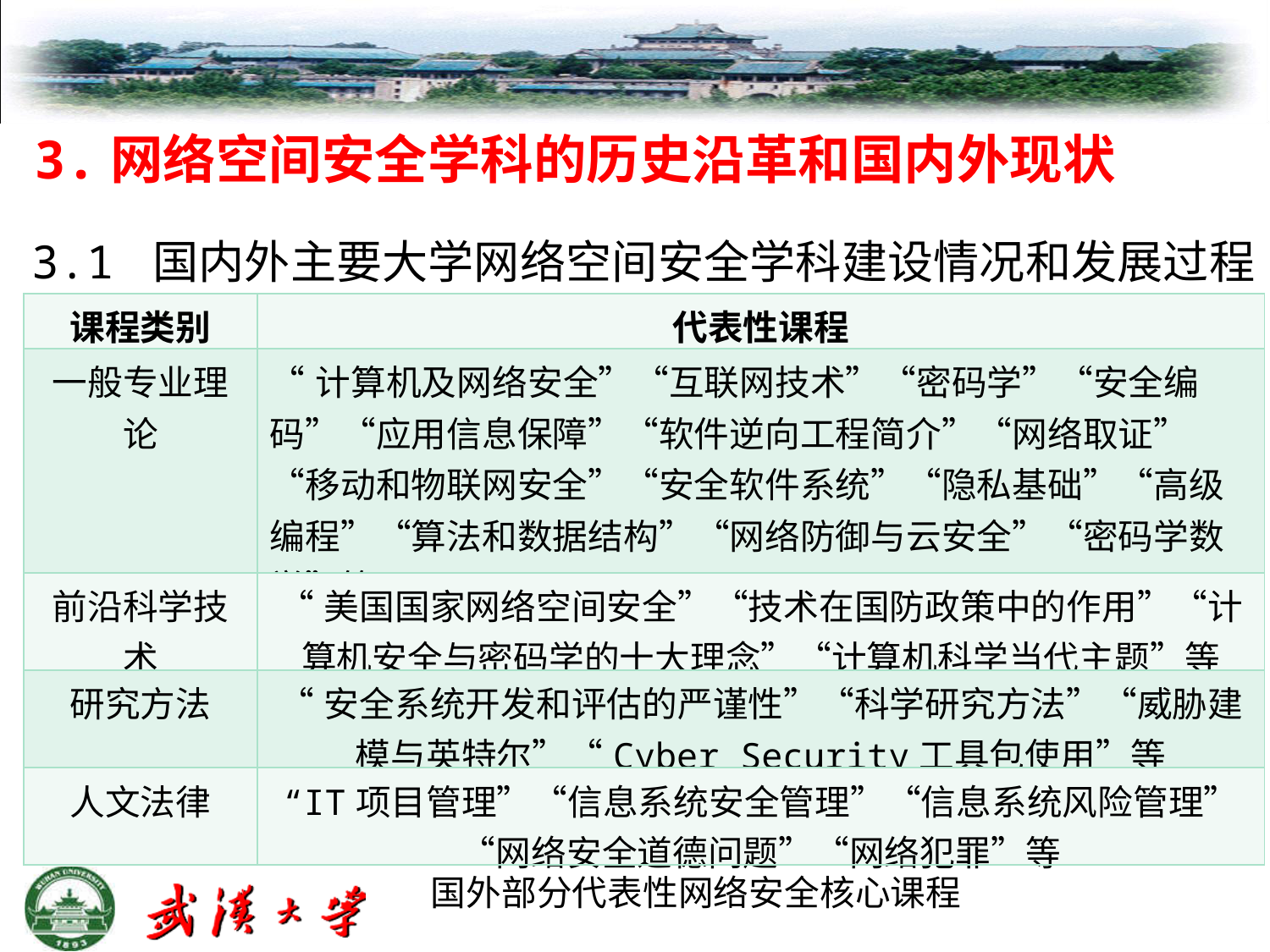

# 3.网络空间安全学科的历史沿革和国内外现状
 3.1 国内外主要大学网络空间安全学科建设情况和发展过程
| 课程类别 | 代表性课程 |
| --- | --- |
| 一般专业理论 | “计算机及网络安全”“互联网技术”“密码学”“安全编码”“应用信息保障”“软件逆向工程简介”“网络取证”“移动和物联网安全”“安全软件系统”“隐私基础”“高级编程”“算法和数据结构”“网络防御与云安全”“密码学数学”等 |
| 前沿科学技术 | “美国国家网络空间安全”“技术在国防政策中的作用”“计算机安全与密码学的十大理念”“计算机科学当代主题”等 |
| 研究方法 | “安全系统开发和评估的严谨性”“科学研究方法”“威胁建模与英特尔”“Cyber Security工具包使用”等 |
| 人文法律 | “IT项目管理”“信息系统安全管理”“信息系统风险管理”“网络安全道德问题”“网络犯罪”等 |
国外部分代表性网络安全核心课程